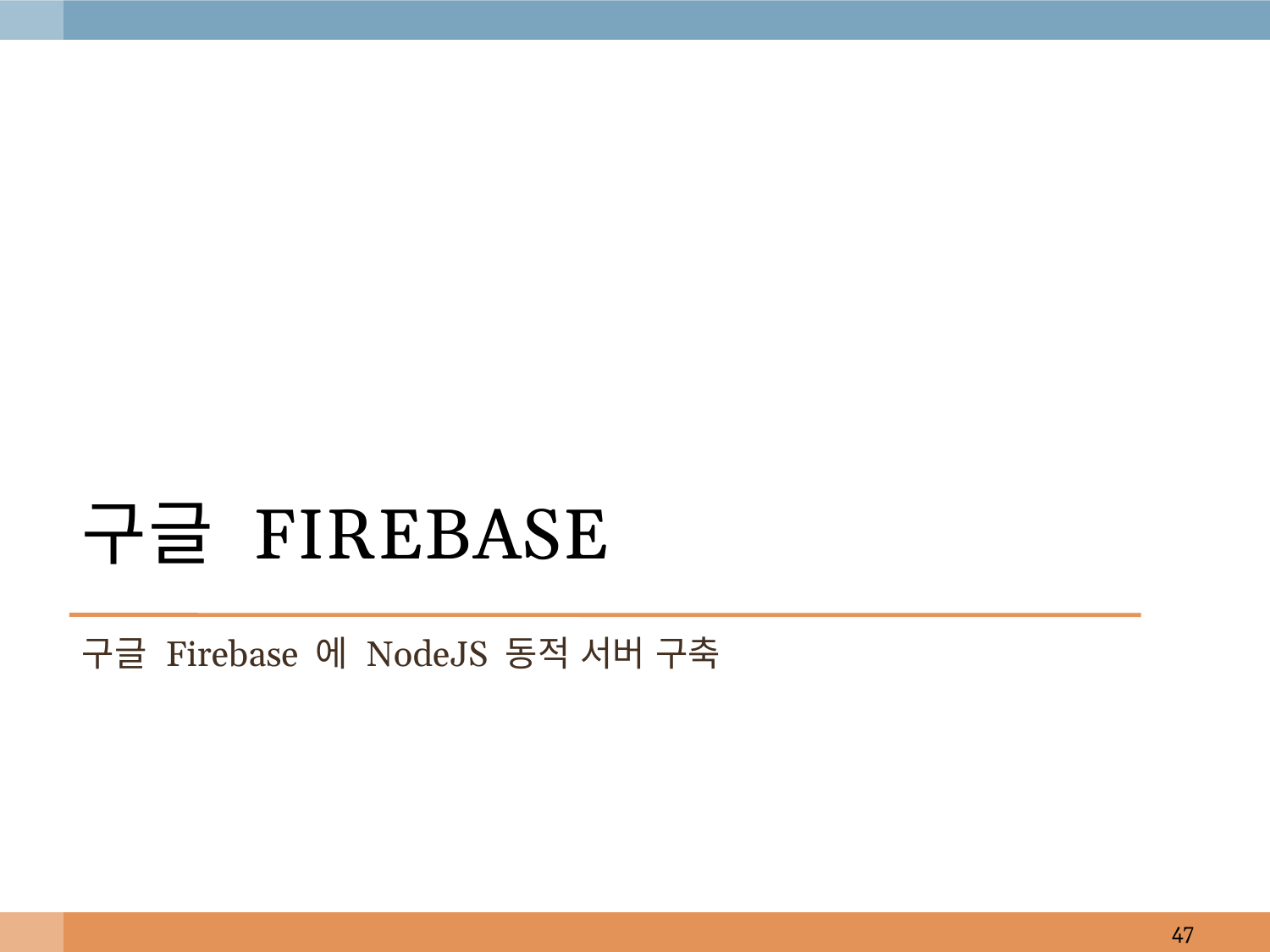

# 구글 firebase
구글 Firebase 에 NodeJS 동적 서버 구축
47